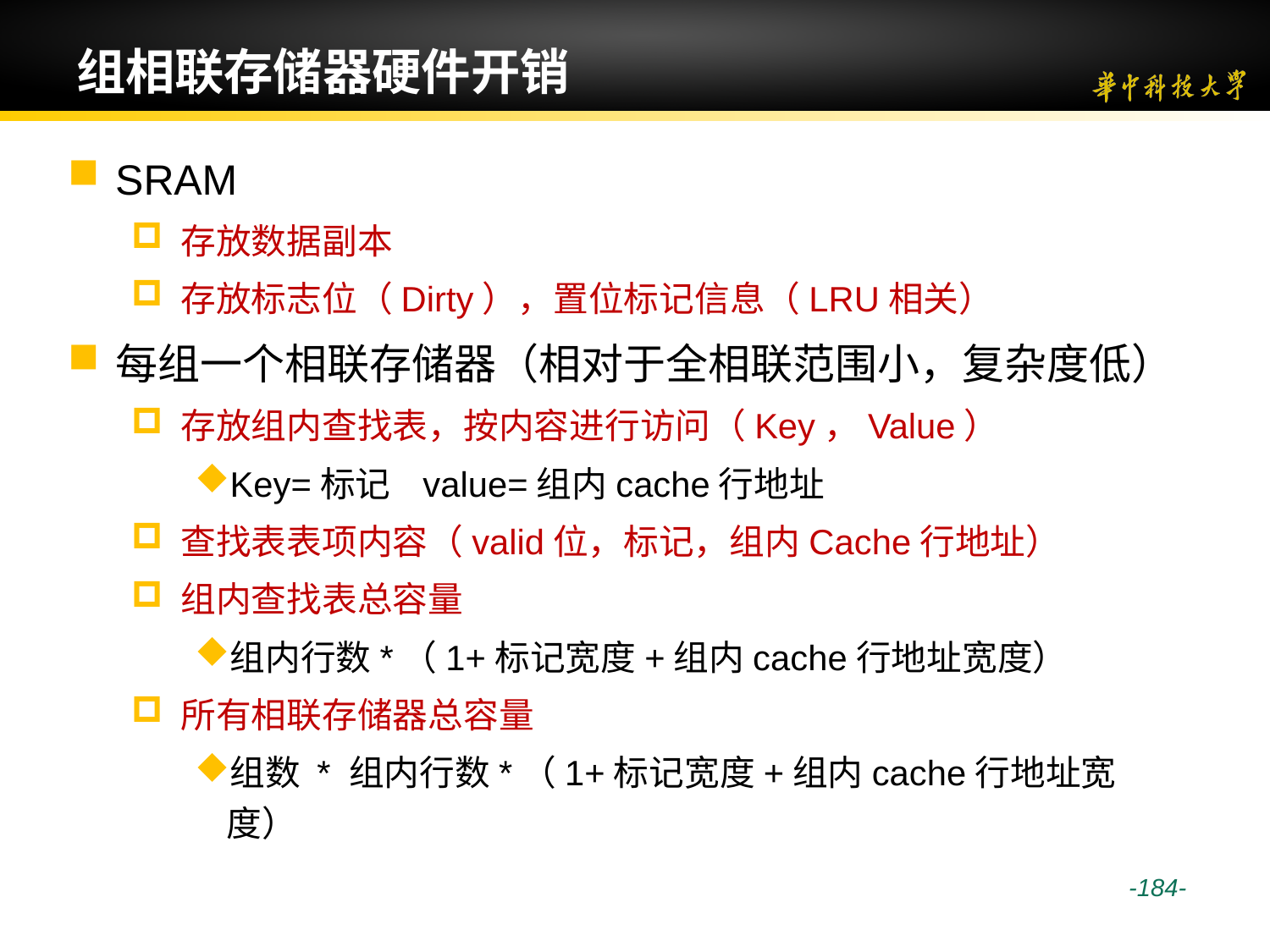

# 组相联存储器硬件开销
SRAM
存放数据副本
存放标志位（Dirty），置位标记信息（LRU相关）
每组一个相联存储器（相对于全相联范围小，复杂度低）
存放组内查找表，按内容进行访问（Key，Value）
Key=标记   value=组内cache行地址
查找表表项内容（valid位，标记，组内Cache行地址）
组内查找表总容量
组内行数*（1+标记宽度+组内cache行地址宽度）
所有相联存储器总容量
组数 * 组内行数*（1+标记宽度+组内cache行地址宽度）

 -184-